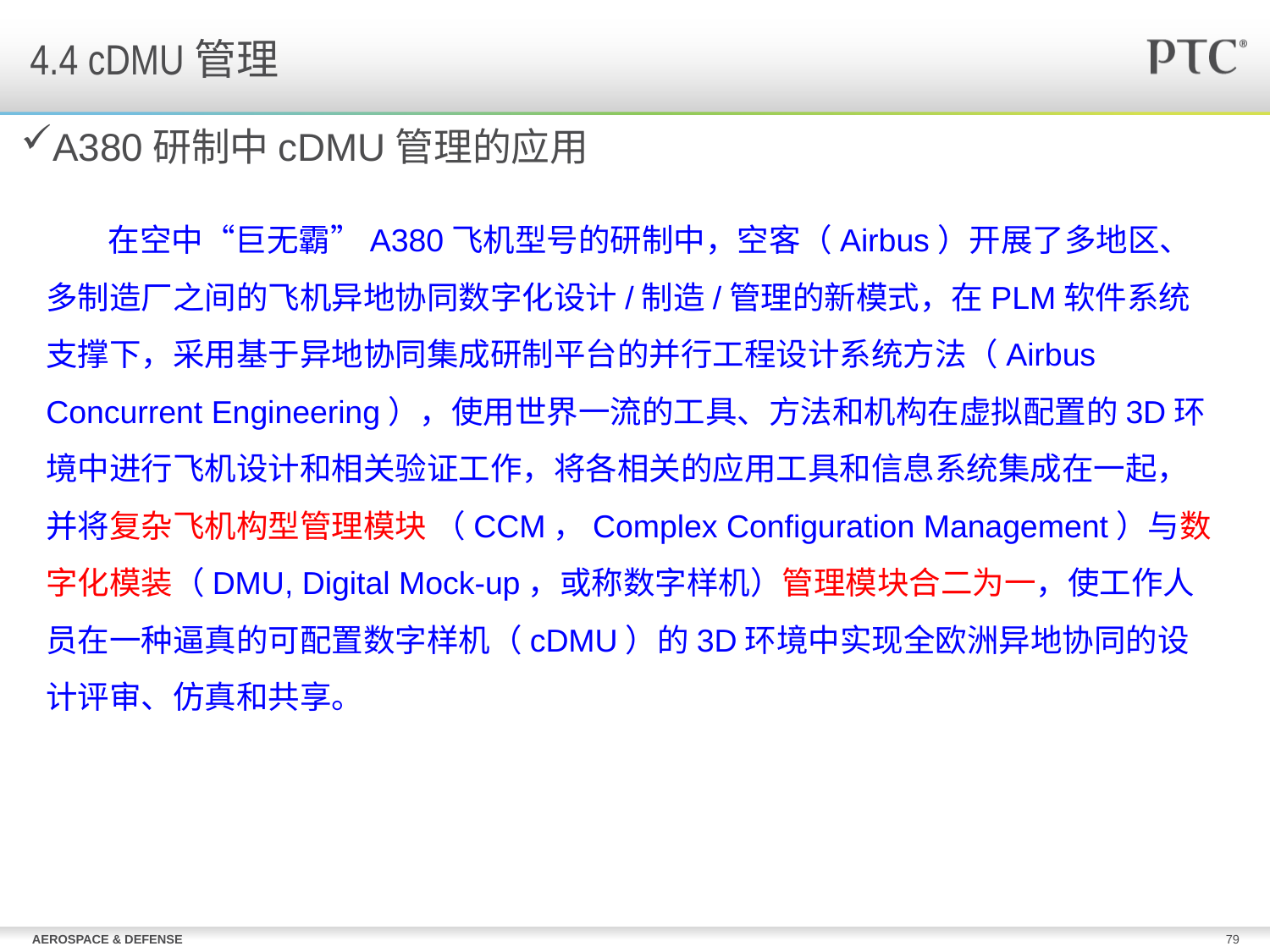

4.4 cDMU管理
# A380研制中cDMU管理的应用
在空中“巨无霸”A380飞机型号的研制中，空客（Airbus）开展了多地区、多制造厂之间的飞机异地协同数字化设计/制造/管理的新模式，在PLM软件系统支撑下，采用基于异地协同集成研制平台的并行工程设计系统方法（Airbus Concurrent Engineering），使用世界一流的工具、方法和机构在虚拟配置的3D环境中进行飞机设计和相关验证工作，将各相关的应用工具和信息系统集成在一起，并将复杂飞机构型管理模块 （CCM，Complex Configuration Management）与数字化模装（DMU, Digital Mock-up，或称数字样机）管理模块合二为一，使工作人员在一种逼真的可配置数字样机（cDMU）的3D环境中实现全欧洲异地协同的设计评审、仿真和共享。